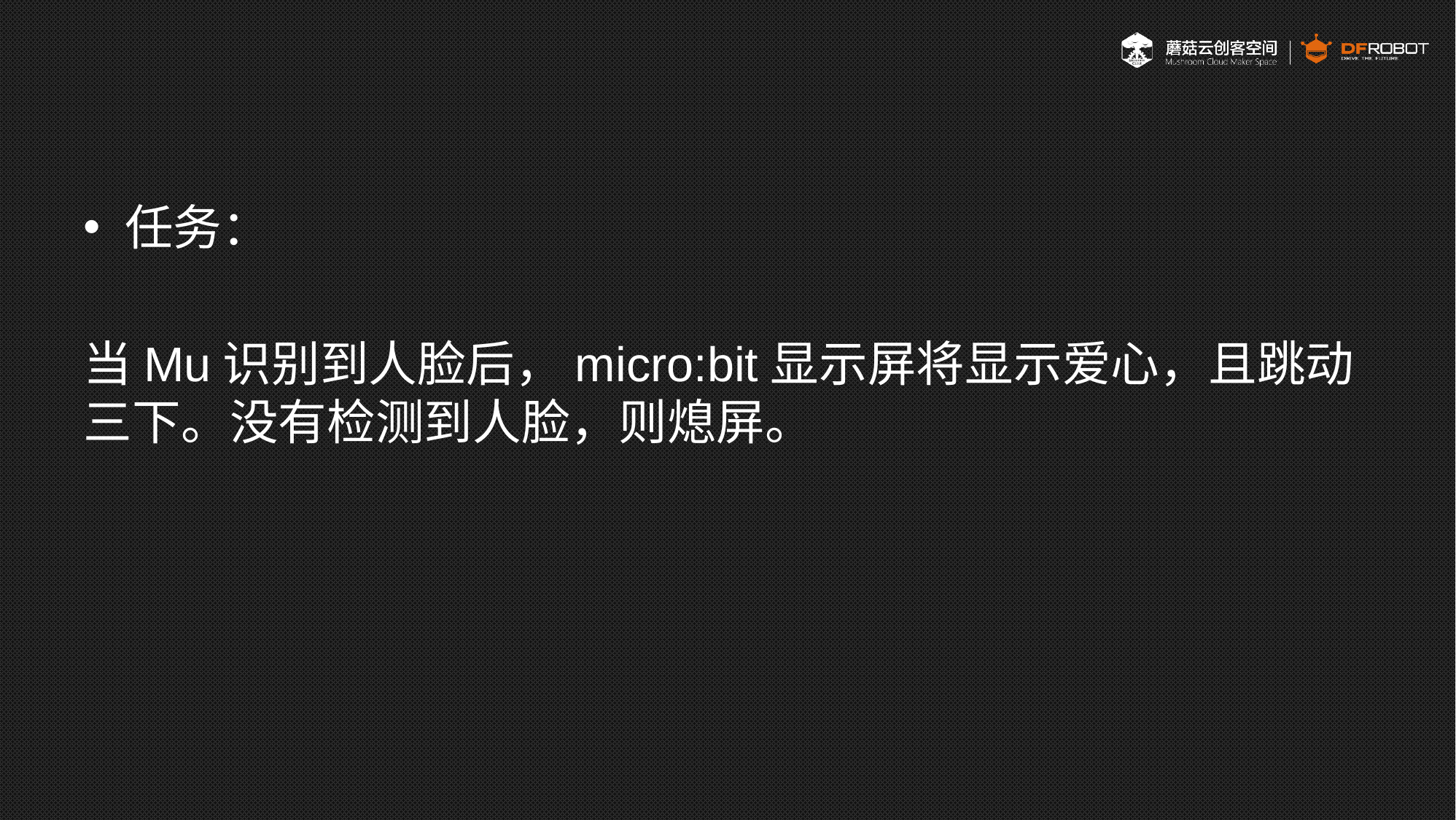

任务：

当Mu识别到人脸后，micro:bit显示屏将显示爱心，且跳动三下。没有检测到人脸，则熄屏。